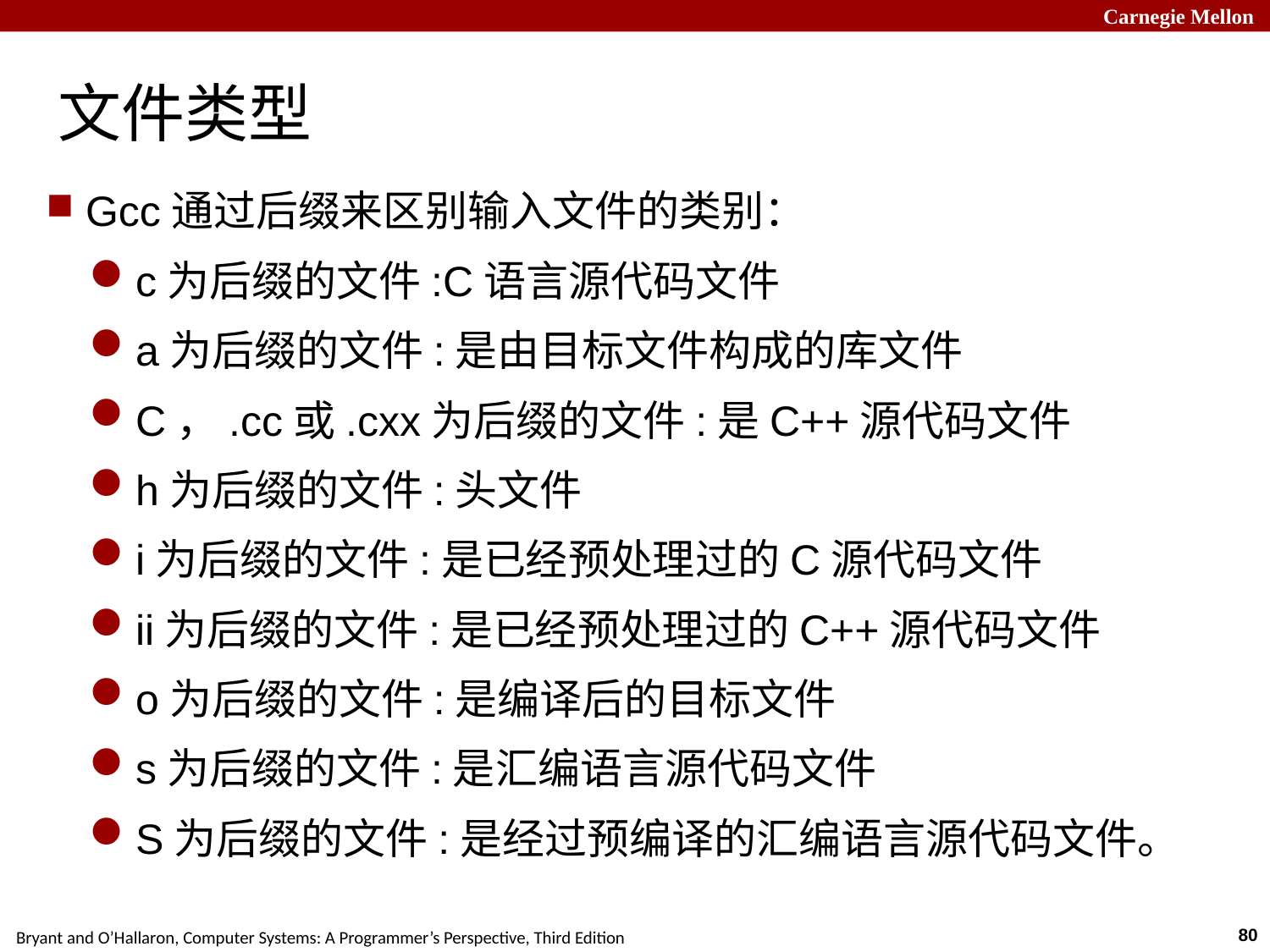

# 文件类型
Gcc通过后缀来区别输入文件的类别：
c为后缀的文件:C语言源代码文件
a为后缀的文件:是由目标文件构成的库文件
C，.cc或.cxx为后缀的文件:是C++源代码文件
h为后缀的文件:头文件
i为后缀的文件:是已经预处理过的C源代码文件
ii为后缀的文件:是已经预处理过的C++源代码文件
o为后缀的文件:是编译后的目标文件
s为后缀的文件:是汇编语言源代码文件
S为后缀的文件:是经过预编译的汇编语言源代码文件。